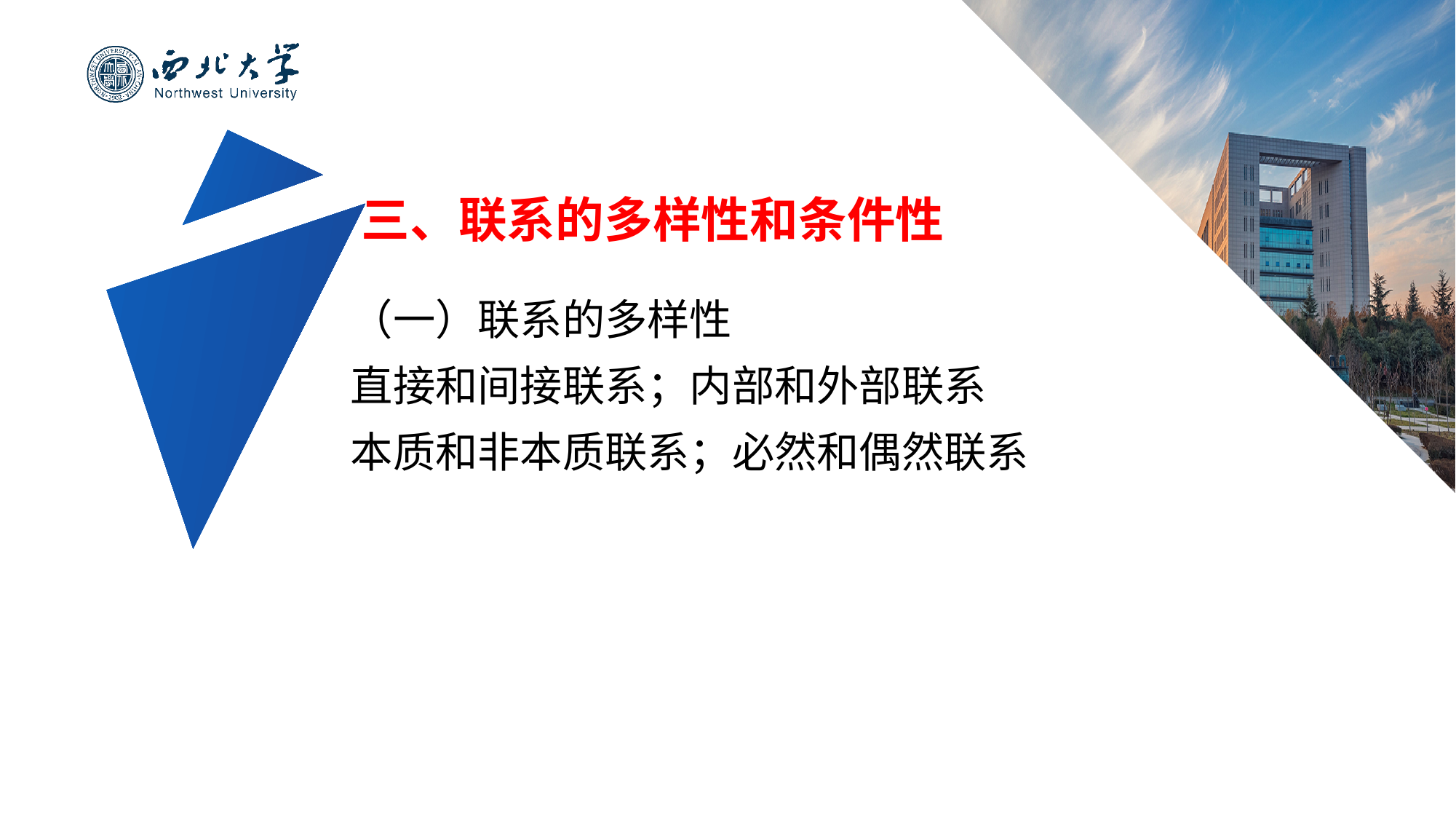

# 三、联系的多样性和条件性
（一）联系的多样性
直接和间接联系；内部和外部联系
本质和非本质联系；必然和偶然联系